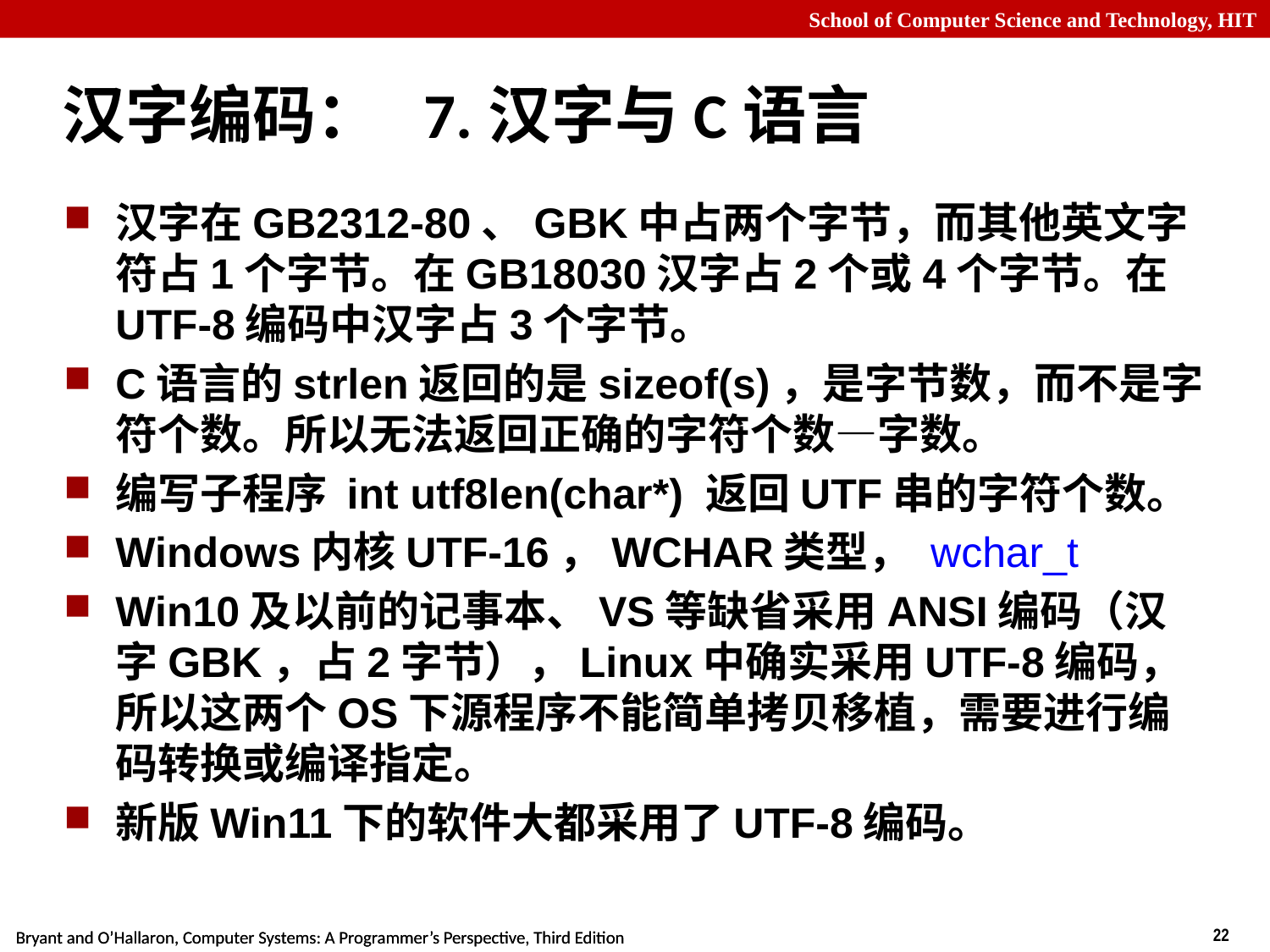

# 汉字编码：  7.汉字与C语言
汉字在GB2312-80、GBK中占两个字节，而其他英文字符占1个字节。在GB18030汉字占2个或4个字节。在UTF-8编码中汉字占3个字节。
C语言的strlen返回的是sizeof(s)，是字节数，而不是字符个数。所以无法返回正确的字符个数—字数。
编写子程序 int utf8len(char*) 返回UTF串的字符个数。
Windows内核UTF-16，WCHAR类型， wchar_t
Win10及以前的记事本、VS等缺省采用ANSI编码（汉字GBK，占2字节），Linux中确实采用UTF-8编码，所以这两个OS下源程序不能简单拷贝移植，需要进行编码转换或编译指定。
新版Win11下的软件大都采用了UTF-8编码。